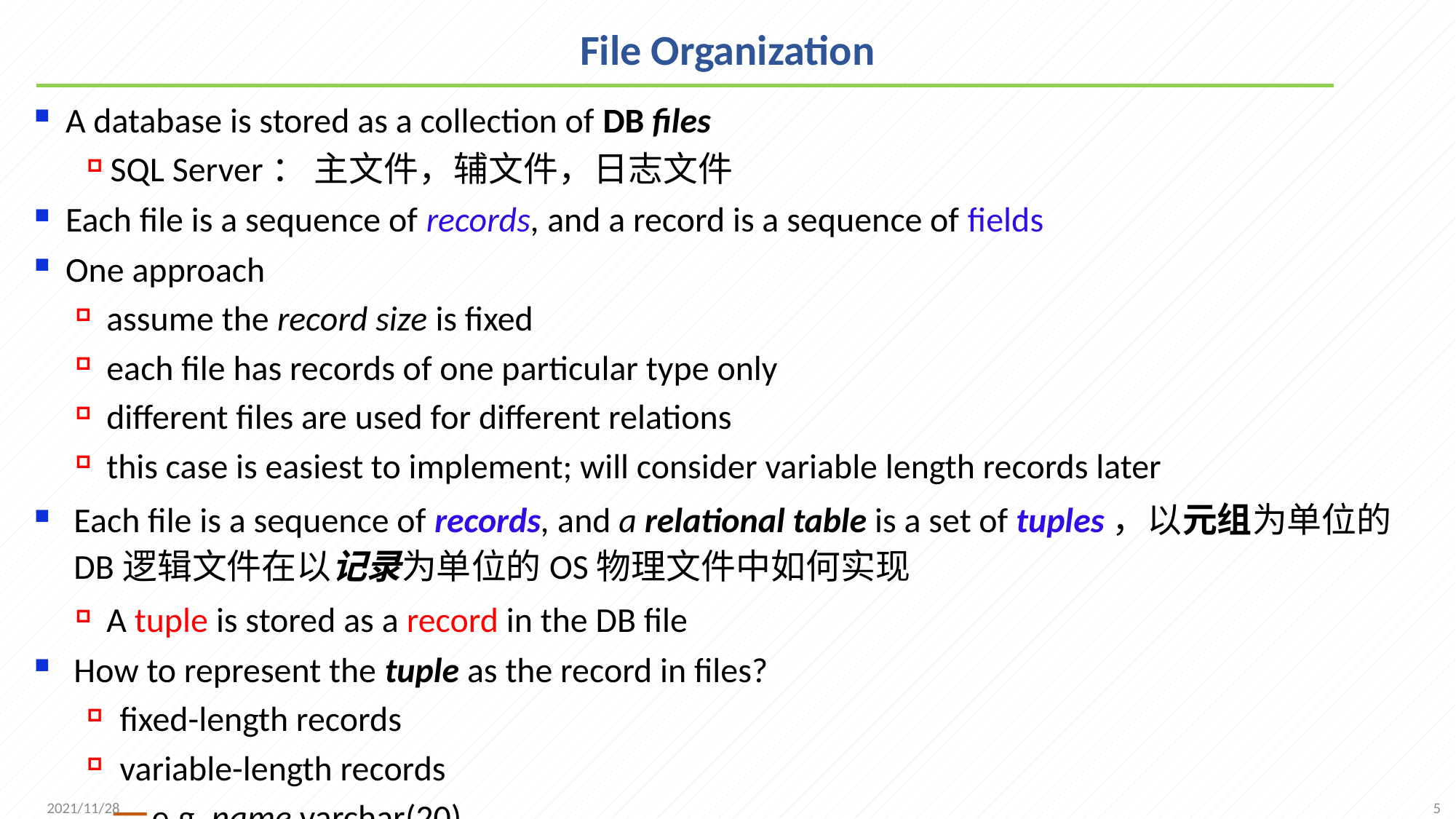

# File Organization
A database is stored as a collection of DB files
 SQL Server： 主文件，辅文件，日志文件
Each file is a sequence of records, and a record is a sequence of fields
One approach
assume the record size is fixed
each file has records of one particular type only
different files are used for different relations
this case is easiest to implement; will consider variable length records later
Each file is a sequence of records, and a relational table is a set of tuples，以元组为单位的DB逻辑文件在以记录为单位的OS物理文件中如何实现
A tuple is stored as a record in the DB file
How to represent the tuple as the record in files?
fixed-length records
variable-length records
e.g. name varchar(20)

5
2021/11/28